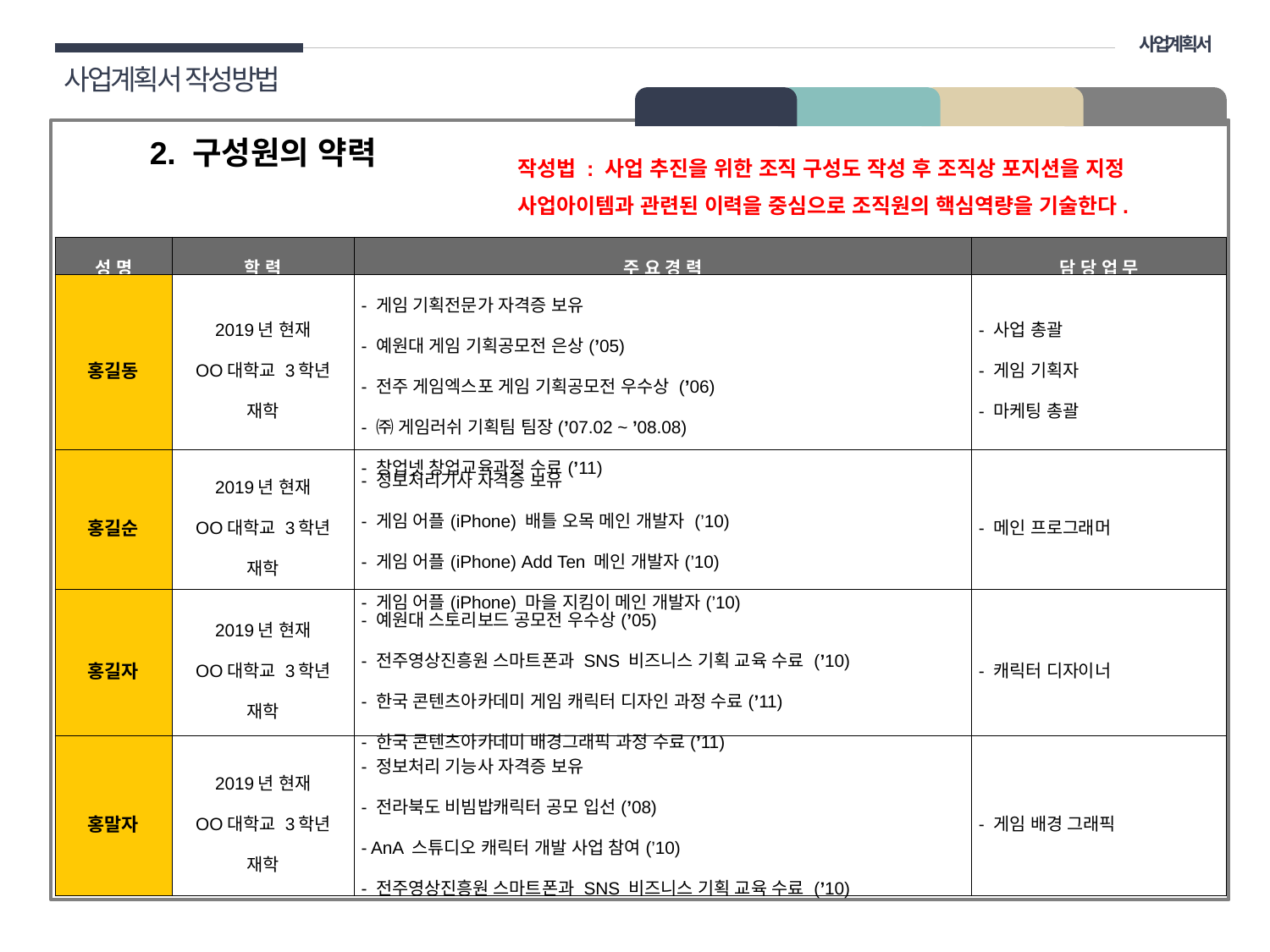

사업계획서
사업계획서 작성방법
02 구성

2. 구성원의 약력
작성법 : 사업 추진을 위한 조직 구성도 작성 후 조직상 포지션을 지정
사업아이템과 관련된 이력을 중심으로 조직원의 핵심역량을 기술한다.
| 성 명 | 학 력 | 주 요 경 력 | 담 당 업 무 |
| --- | --- | --- | --- |
| 홍길동 | 2019년 현재 OO대학교 3학년 재학 | - 게임 기획전문가 자격증 보유 - 예원대 게임 기획공모전 은상(’05) - 전주 게임엑스포 게임 기획공모전 우수상 (’06) - ㈜ 게임러쉬 기획팀 팀장(’07.02 ~ ’08.08) - 창업넷 창업교육과정 수료(’11) | - 사업 총괄 - 게임 기획자 - 마케팅 총괄 |
| 홍길순 | 2019년 현재 OO대학교 3학년 재학 | - 정보처리기사 자격증 보유 - 게임 어플(iPhone) 배틀 오목 메인 개발자 (’10) - 게임 어플(iPhone) Add Ten 메인 개발자(’10) - 게임 어플(iPhone) 마을 지킴이 메인 개발자(’10) | - 메인 프로그래머 |
| 홍길자 | 2019년 현재 OO대학교 3학년 재학 | - 예원대 스토리보드 공모전 우수상(’05) - 전주영상진흥원 스마트폰과 SNS 비즈니스 기획 교육 수료 (’10) - 한국 콘텐츠아카데미 게임 캐릭터 디자인 과정 수료(’11) - 한국 콘텐츠아카데미 배경그래픽 과정 수료(’11) | - 캐릭터 디자이너 |
| 홍말자 | 2019년 현재 OO대학교 3학년 재학 | - 정보처리 기능사 자격증 보유 - 전라북도 비빔밥캐릭터 공모 입선(’08) - AnA 스튜디오 캐릭터 개발 사업 참여(’10) - 전주영상진흥원 스마트폰과 SNS 비즈니스 기획 교육 수료 (’10) | - 게임 배경 그래픽 |